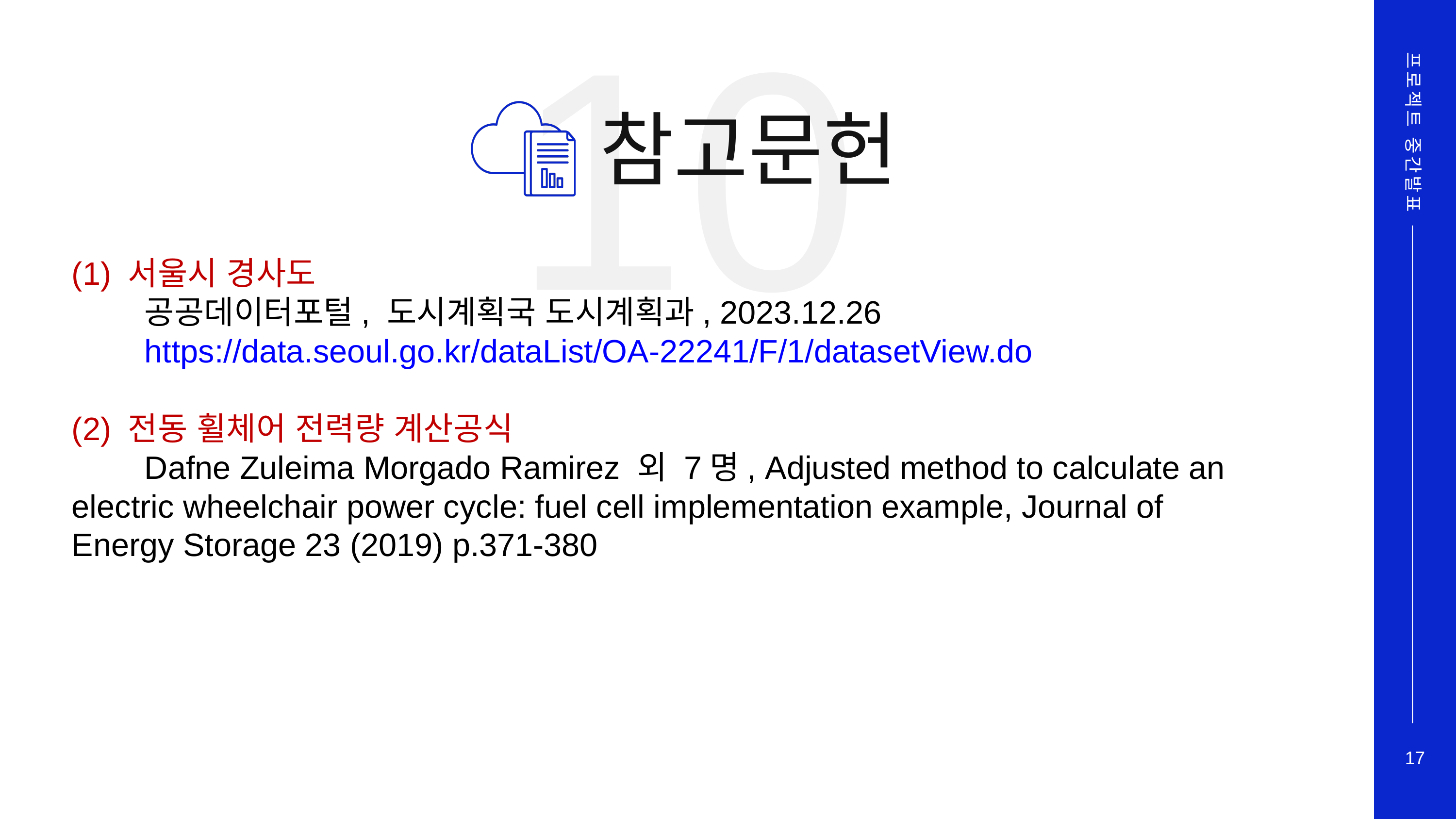

10
프로젝트 중간발표

17
참고문헌

(1) 서울시 경사도
	공공데이터포털, 도시계획국 도시계획과, 2023.12.26
 	https://data.seoul.go.kr/dataList/OA-22241/F/1/datasetView.do

(2) 전동 휠체어 전력량 계산공식
	Dafne Zuleima Morgado Ramirez 외 7명, Adjusted method to calculate an 	electric wheelchair power cycle: fuel cell implementation example, Journal of 	Energy Storage 23 (2019) p.371-380